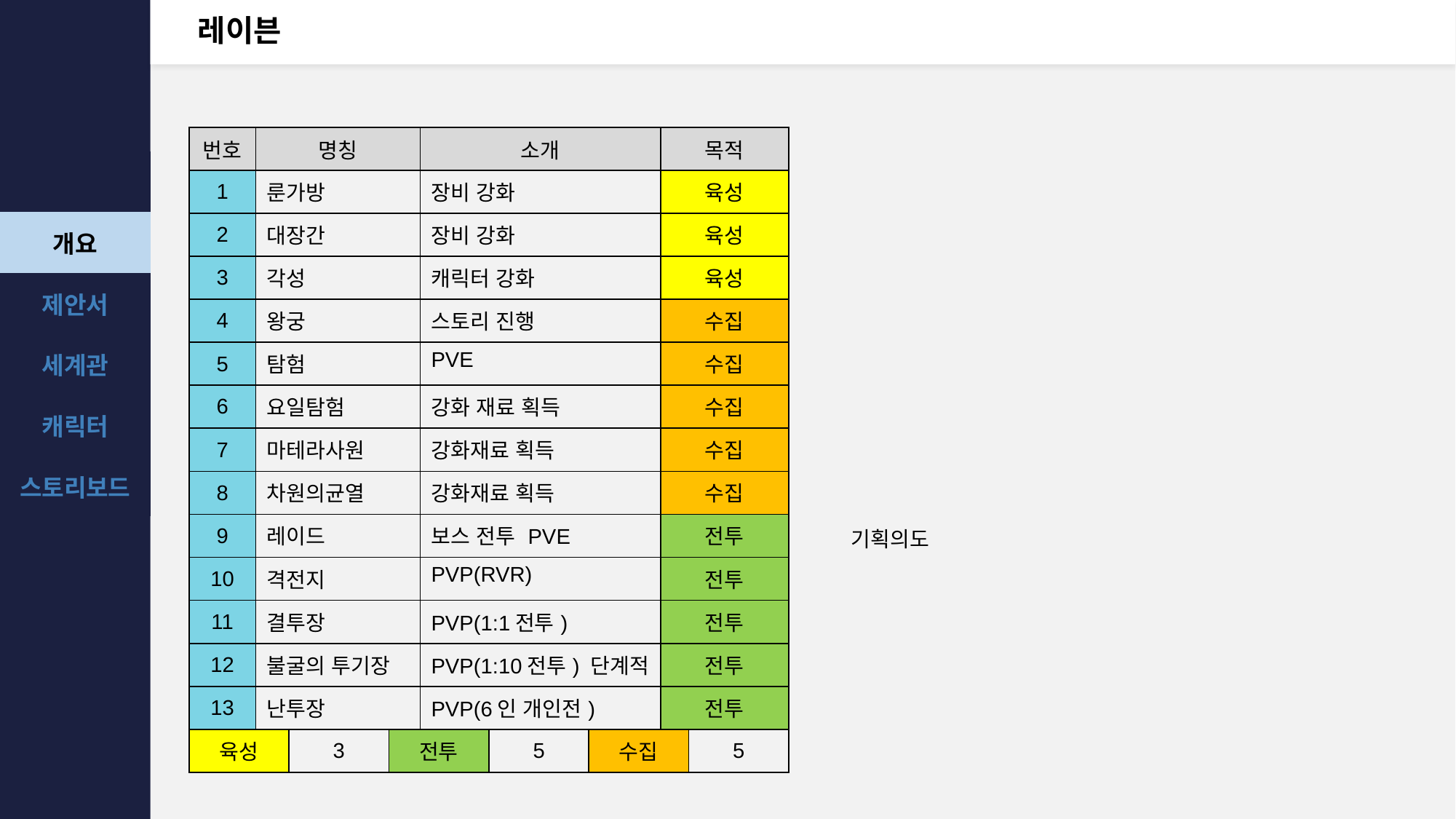

# 레이븐
| 번호 | 명칭 |  |  | 소개 |  |  | 목적 |  |
| --- | --- | --- | --- | --- | --- | --- | --- | --- |
| 1 | 룬가방 |  |  | 장비 강화 |  |  | 육성 |  |
| 2 | 대장간 |  |  | 장비 강화 |  |  | 육성 |  |
| 3 | 각성 |  |  | 캐릭터 강화 |  |  | 육성 |  |
| 4 | 왕궁 |  |  | 스토리 진행 |  |  | 수집 |  |
| 5 | 탐험 |  |  | PVE |  |  | 수집 |  |
| 6 | 요일탐험 |  |  | 강화 재료 획득 |  |  | 수집 |  |
| 7 | 마테라사원 |  |  | 강화재료 획득 |  |  | 수집 |  |
| 8 | 차원의균열 |  |  | 강화재료 획득 |  |  | 수집 |  |
| 9 | 레이드 |  |  | 보스 전투 PVE |  |  | 전투 |  |
| 10 | 격전지 |  |  | PVP(RVR) |  |  | 전투 |  |
| 11 | 결투장 |  |  | PVP(1:1전투) |  |  | 전투 |  |
| 12 | 불굴의 투기장 |  |  | PVP(1:10전투) 단계적 |  |  | 전투 |  |
| 13 | 난투장 |  |  | PVP(6인 개인전) |  |  | 전투 |  |
| 육성 |  | 3 | 전투 |  | 5 | 수집 |  | 5 |
기획의도